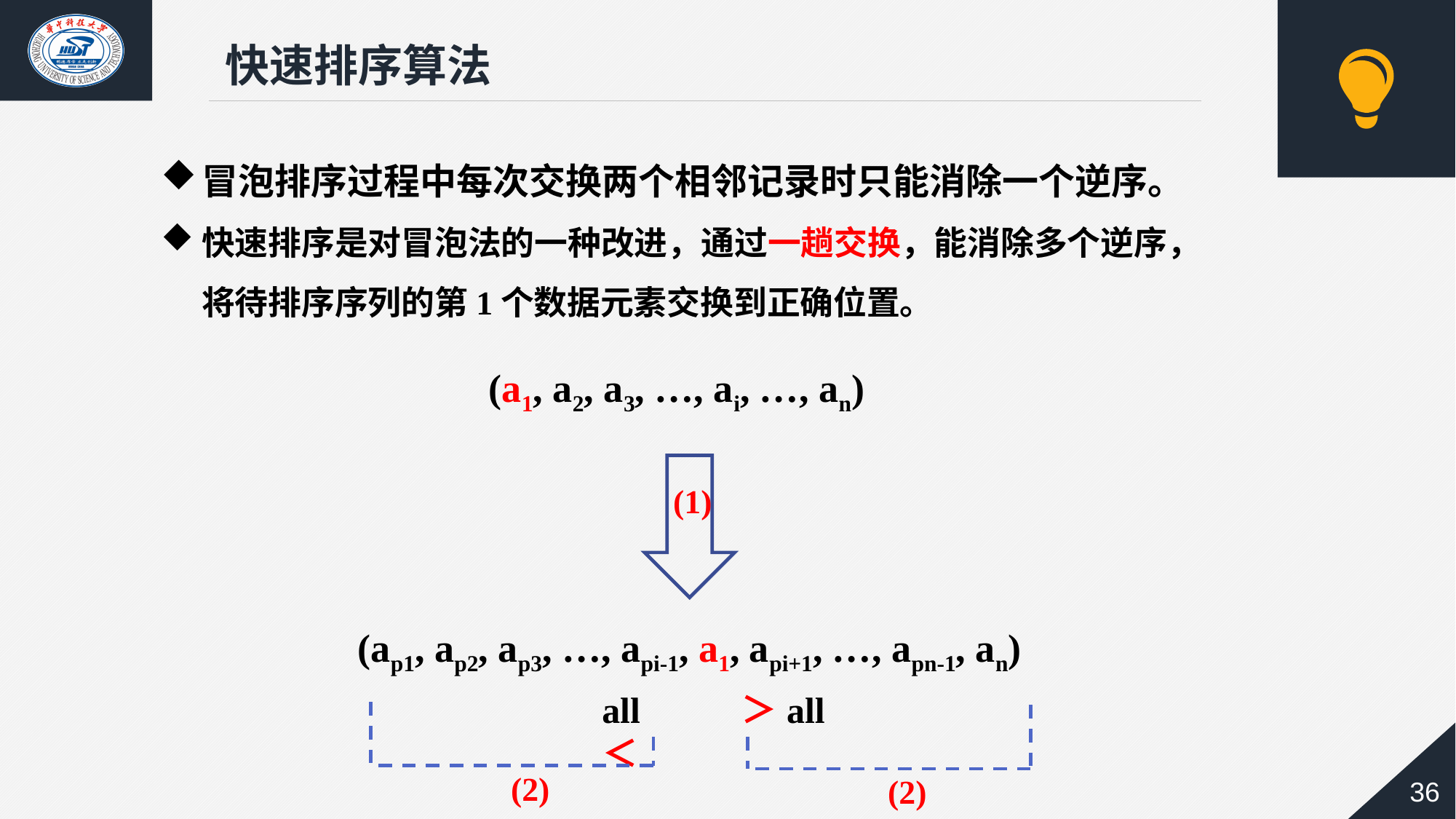

快速排序算法

冒泡排序过程中每次交换两个相邻记录时只能消除一个逆序。
快速排序是对冒泡法的一种改进，通过一趟交换，能消除多个逆序，将待排序序列的第1个数据元素交换到正确位置。
(a1, a2, a3, …, ai, …, an)

(1)
(ap1, ap2, ap3, …, api-1, a1, api+1, …, apn-1, an)
all＜
＞all
(2)
(2)